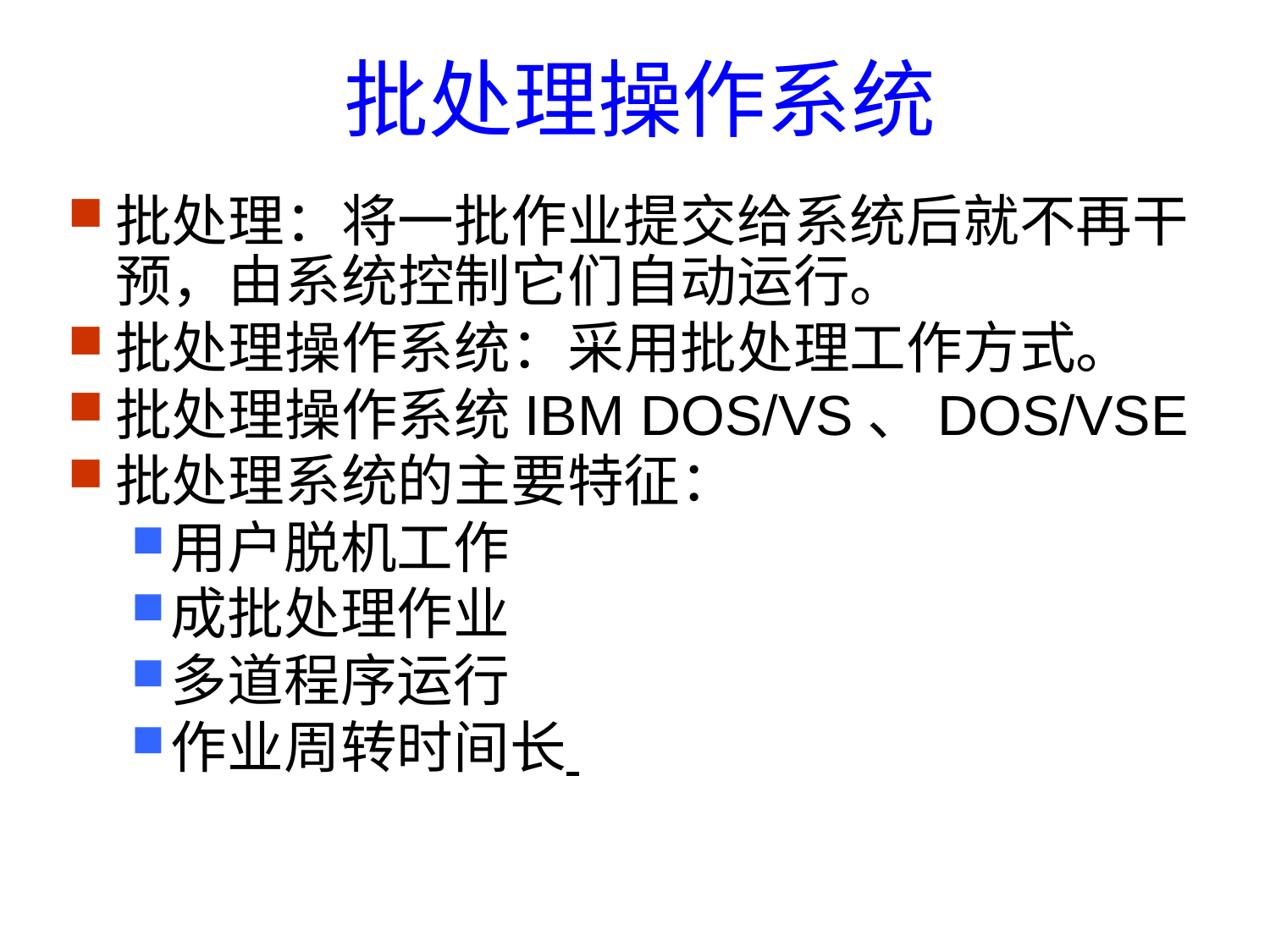

# 批处理操作系统
批处理：将一批作业提交给系统后就不再干预，由系统控制它们自动运行。
批处理操作系统：采用批处理工作方式。
批处理操作系统IBM DOS/VS、DOS/VSE
批处理系统的主要特征：
用户脱机工作
成批处理作业
多道程序运行
作业周转时间长